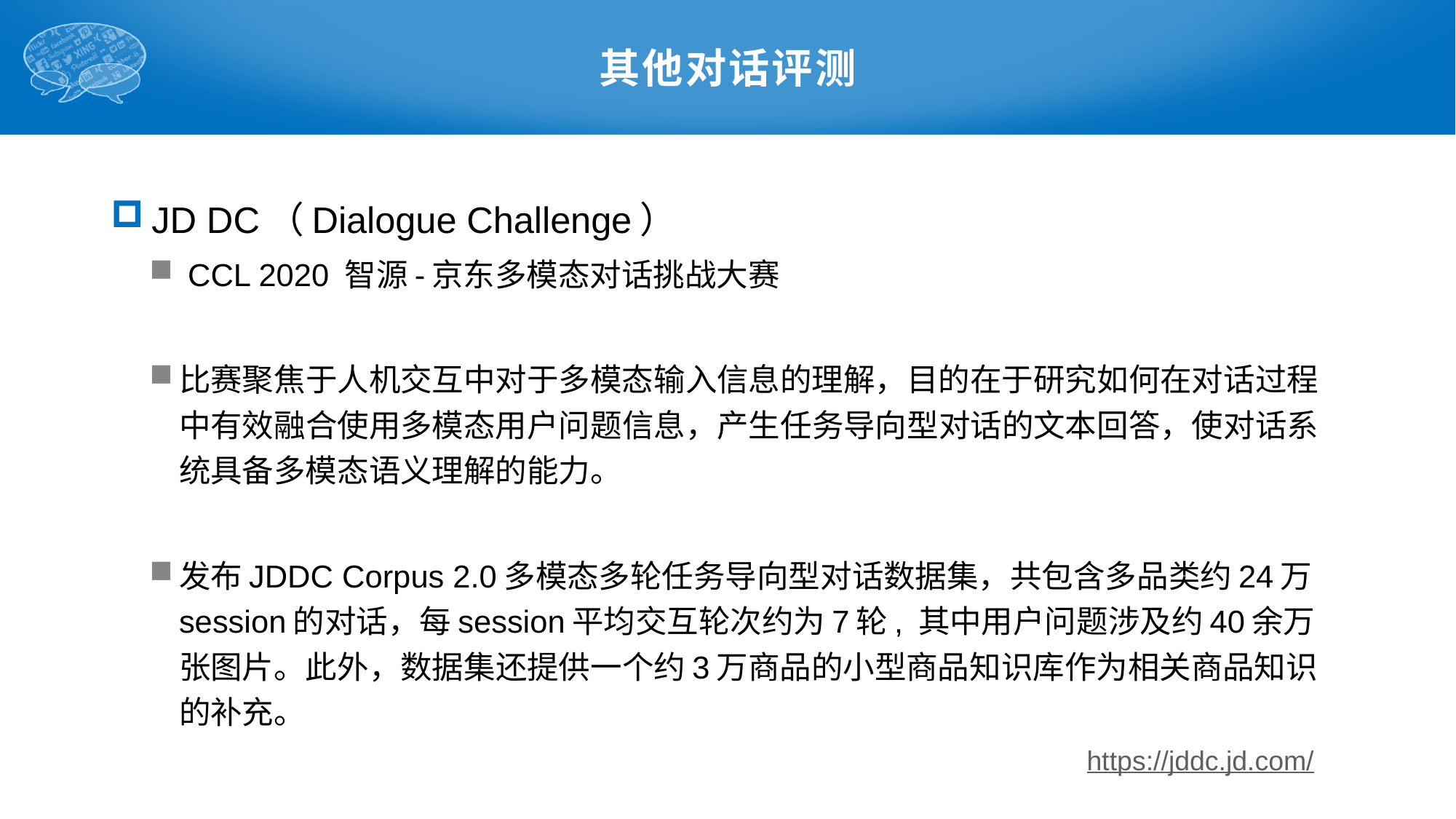

# 其他对话评测
 JD DC（Dialogue Challenge）
 CCL 2020 智源-京东多模态对话挑战大赛

比赛聚焦于人机交互中对于多模态输入信息的理解，目的在于研究如何在对话过程中有效融合使用多模态用户问题信息，产生任务导向型对话的文本回答，使对话系统具备多模态语义理解的能力。

发布JDDC Corpus 2.0多模态多轮任务导向型对话数据集，共包含多品类约24万session的对话，每session平均交互轮次约为7轮, 其中用户问题涉及约40余万张图片。此外，数据集还提供一个约3万商品的小型商品知识库作为相关商品知识的补充。
https://jddc.jd.com/